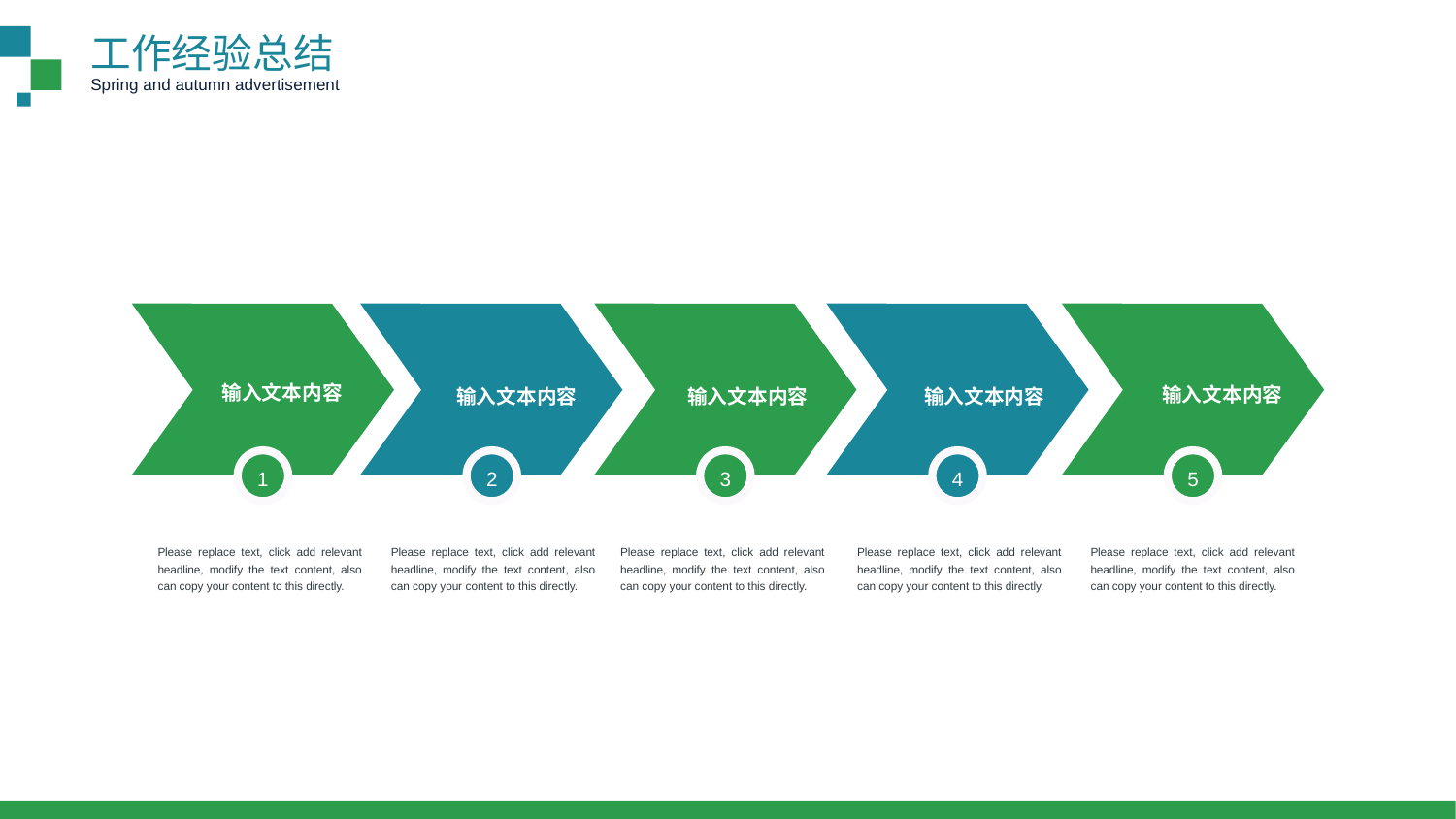

工作经验总结

Spring and autumn advertisement

输入文本内容

输入文本内容

输入文本内容

输入文本内容

输入文本内容

1

2

3

4

5
Please replace text, click add relevant headline, modify the text content, also can copy your content to this directly.
Please replace text, click add relevant headline, modify the text content, also can copy your content to this directly.
Please replace text, click add relevant headline, modify the text content, also can copy your content to this directly.
Please replace text, click add relevant headline, modify the text content, also can copy your content to this directly.
Please replace text, click add relevant headline, modify the text content, also can copy your content to this directly.